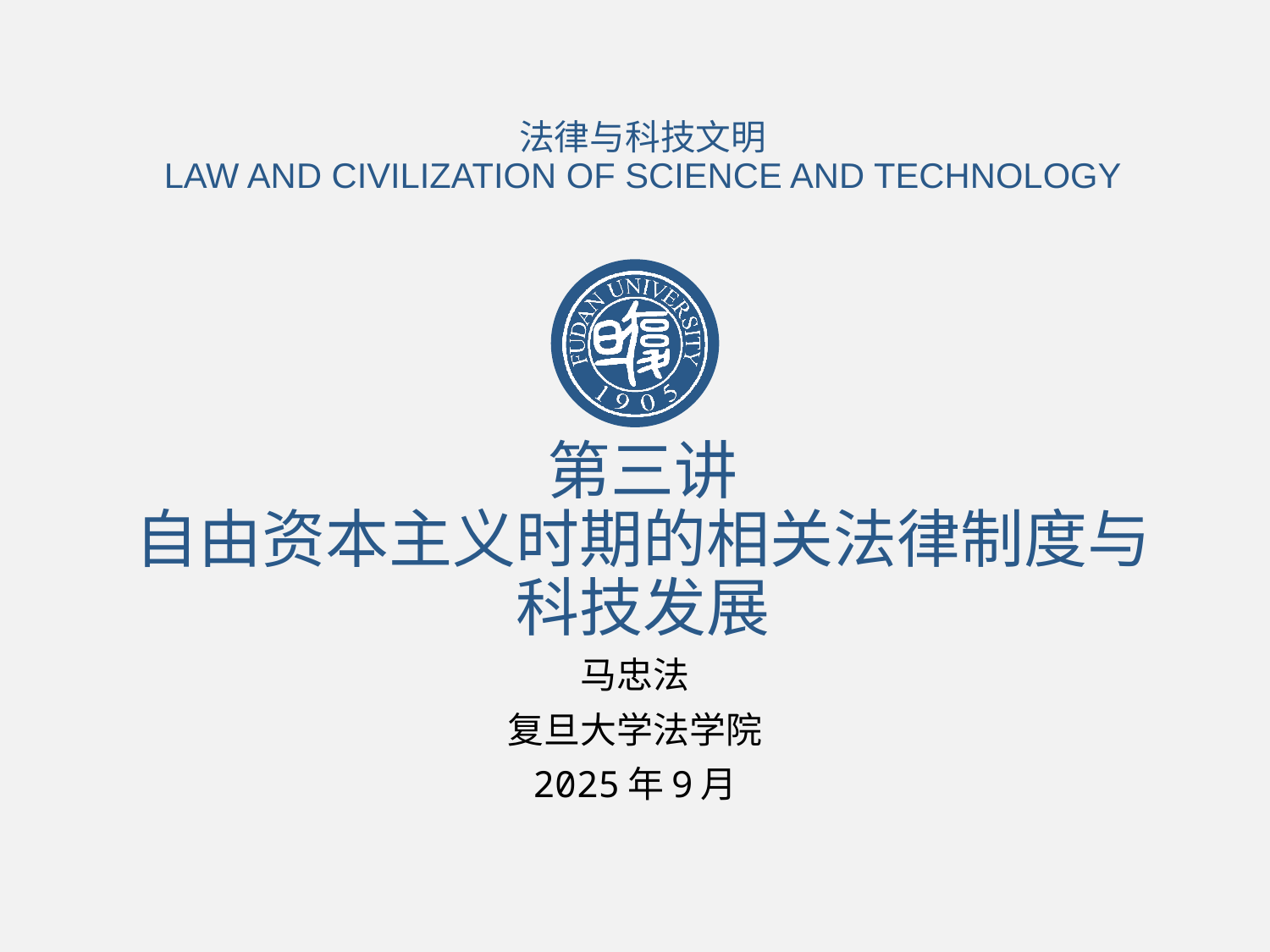

法律与科技文明
LAW AND CIVILIZATION OF SCIENCE AND TECHNOLOGY
# 第三讲 自由资本主义时期的相关法律制度与科技发展
马忠法
复旦大学法学院
2025年9月